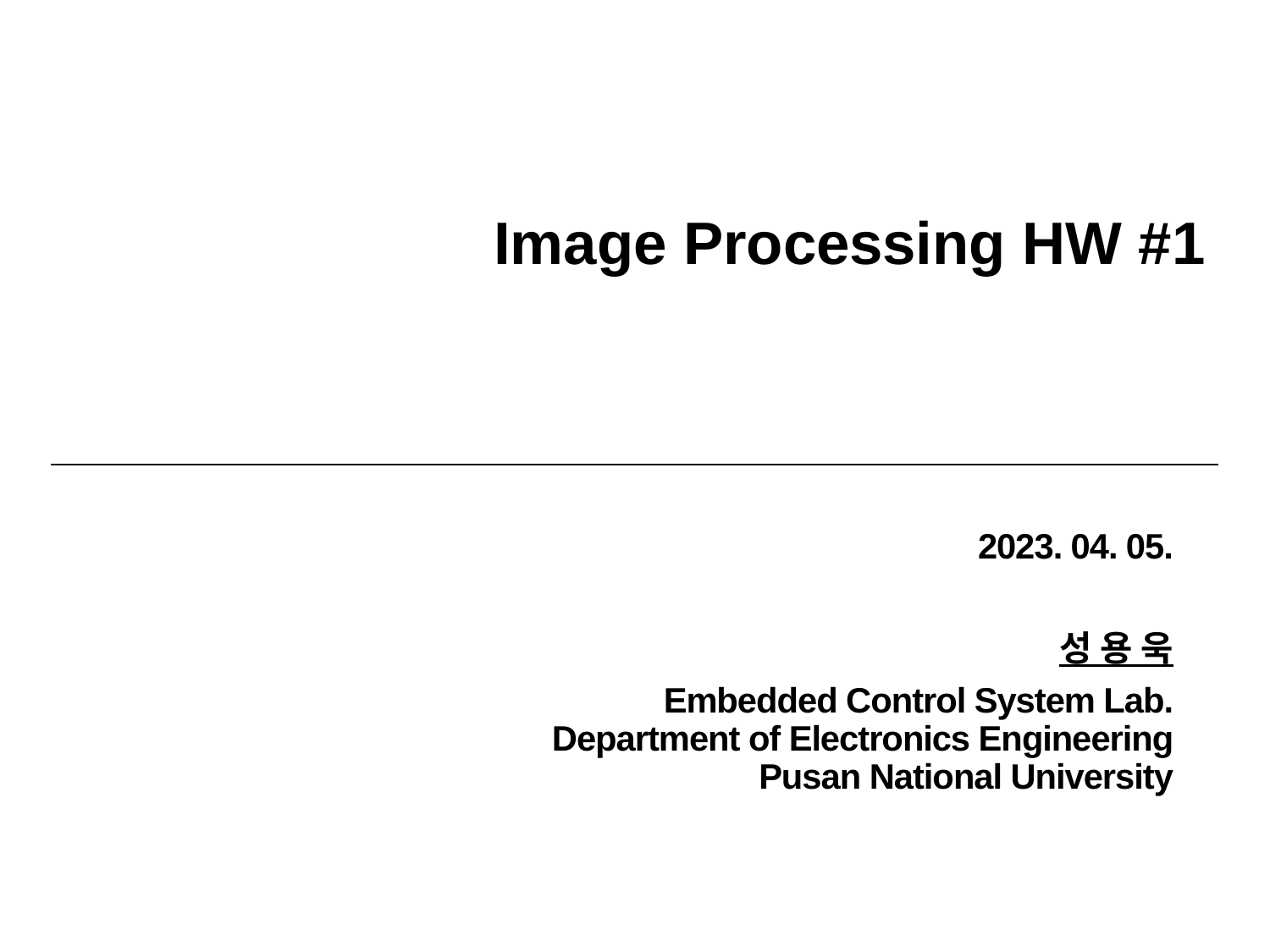

# Image Processing HW #1
2023. 04. 05.

성 용 욱
Embedded Control System Lab.
Department of Electronics Engineering
Pusan National University